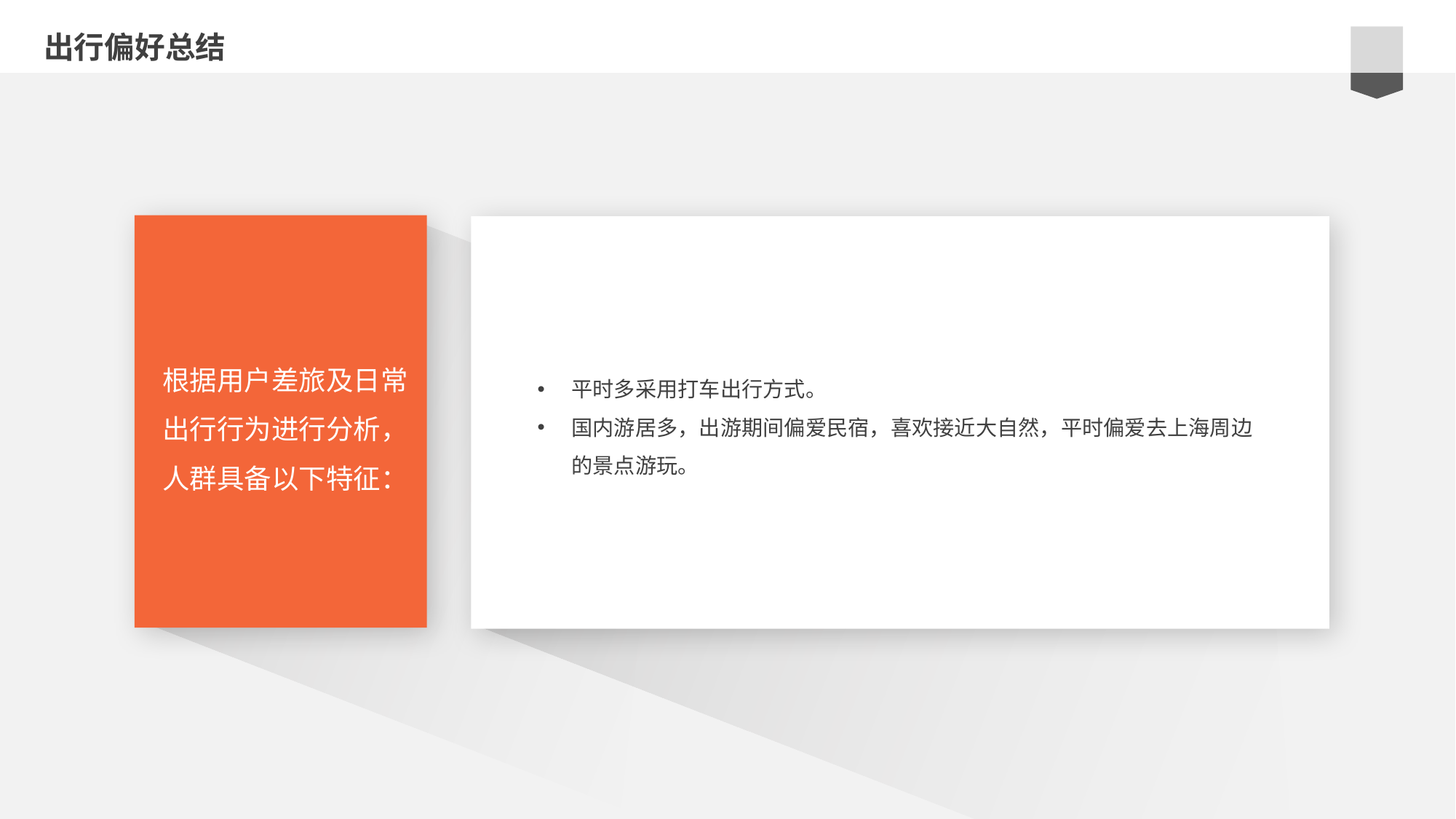

出行偏好总结
102

e7d195523061f1c0b9c437df2358c0cda14f5041a22fabbfBE2BE37675DC7AB669ED1A17F222BC996230C869F9A73B775AB9A6F73BCC744AF1BB55A31F7D215610F6B48D481C98CFAE215B20EECA2E6E0A7FA5F51308CB52DBDDBC704BB1B1B15B9E8404F8B10E983444B66EA388C6170E35B82D1C09D0AA1358145966557C00F2090DB9C29BE49B
根据用户差旅及日常出行行为进行分析，人群具备以下特征：
平时多采用打车出行方式。
国内游居多，出游期间偏爱民宿，喜欢接近大自然，平时偏爱去上海周边的景点游玩。